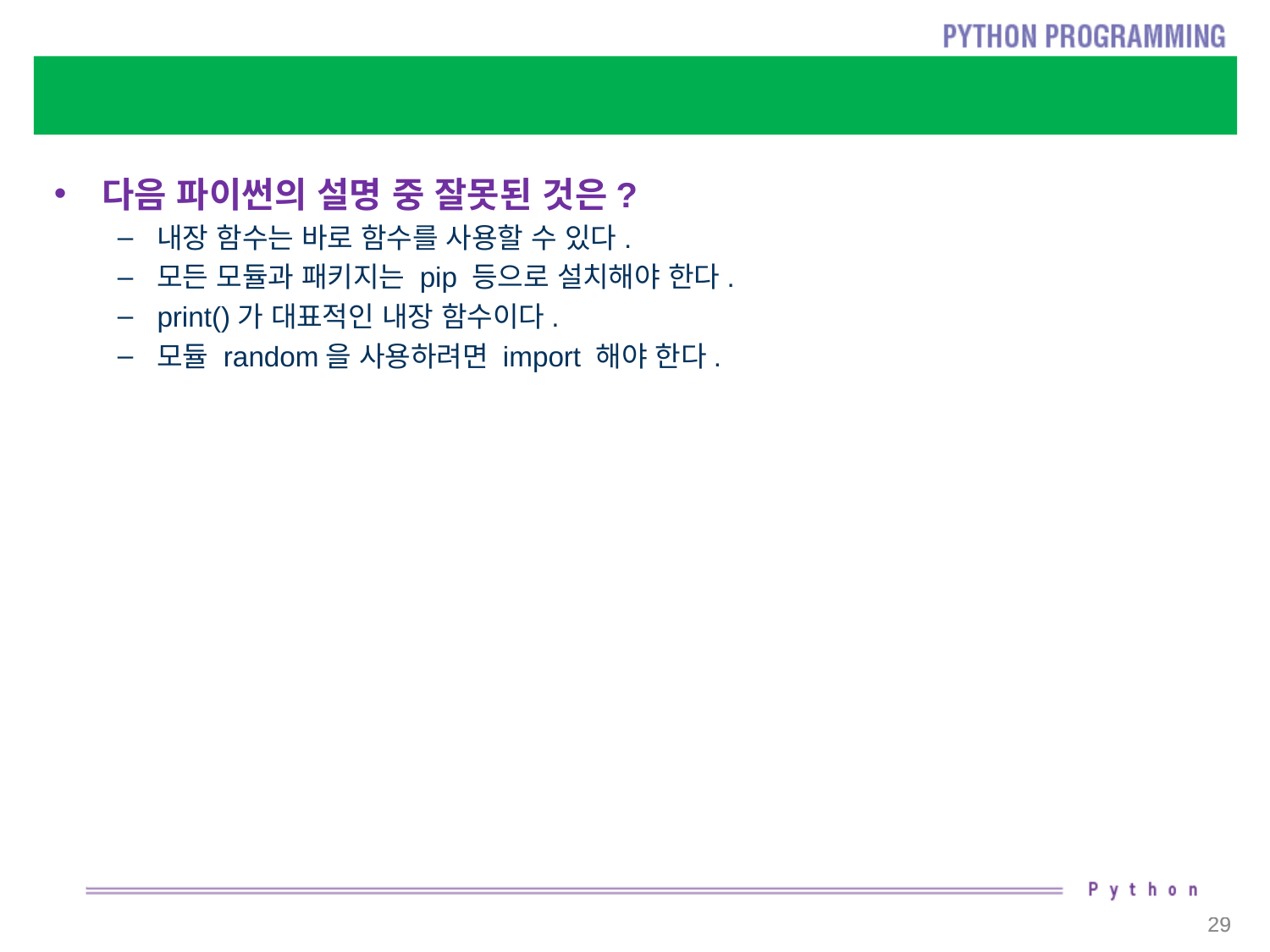

#
다음 파이썬의 설명 중 잘못된 것은?
내장 함수는 바로 함수를 사용할 수 있다.
모든 모듈과 패키지는 pip 등으로 설치해야 한다.
print()가 대표적인 내장 함수이다.
모듈 random을 사용하려면 import 해야 한다.

29